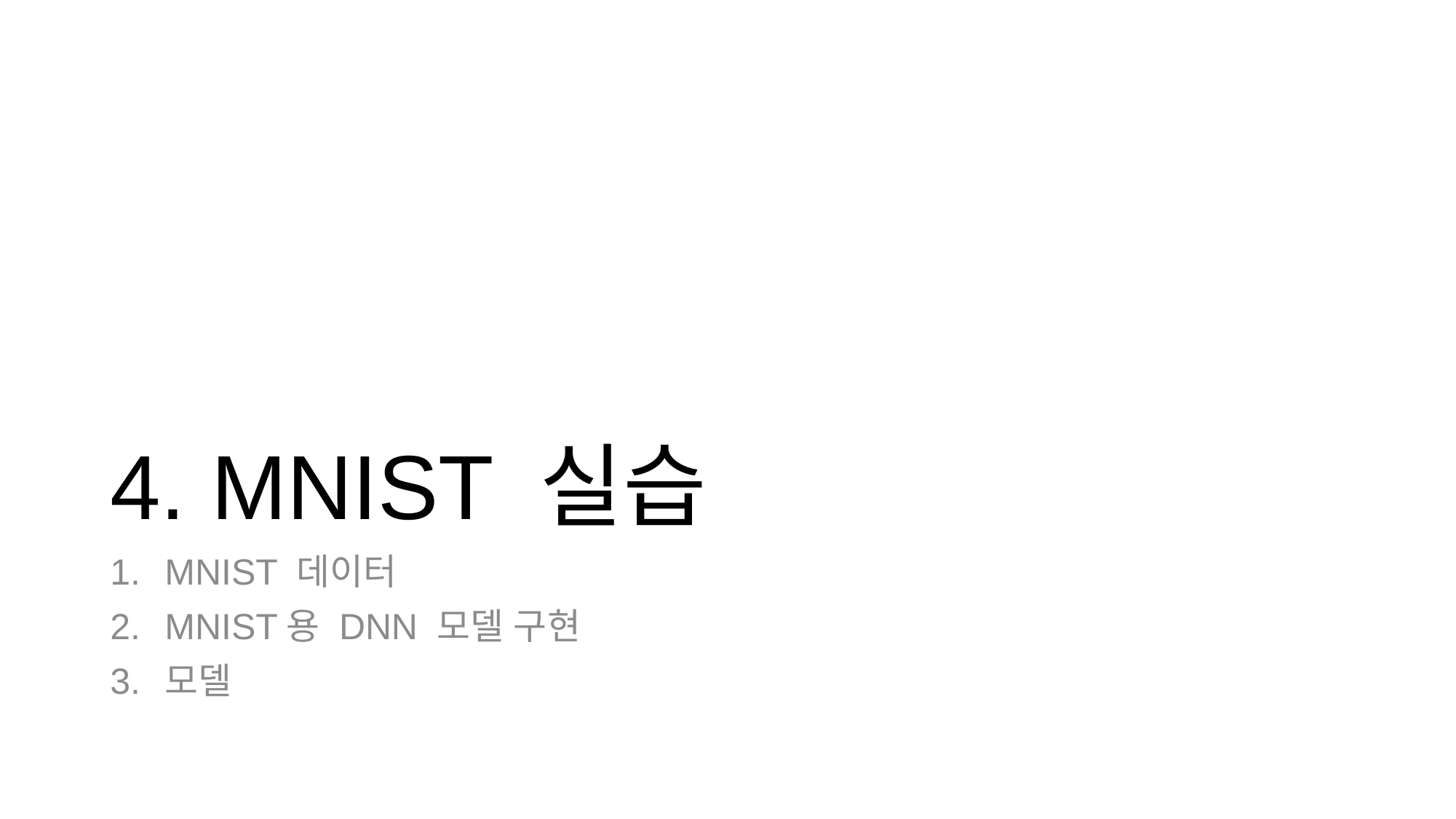

# 4. MNIST 실습
MNIST 데이터
MNIST용 DNN 모델 구현
모델